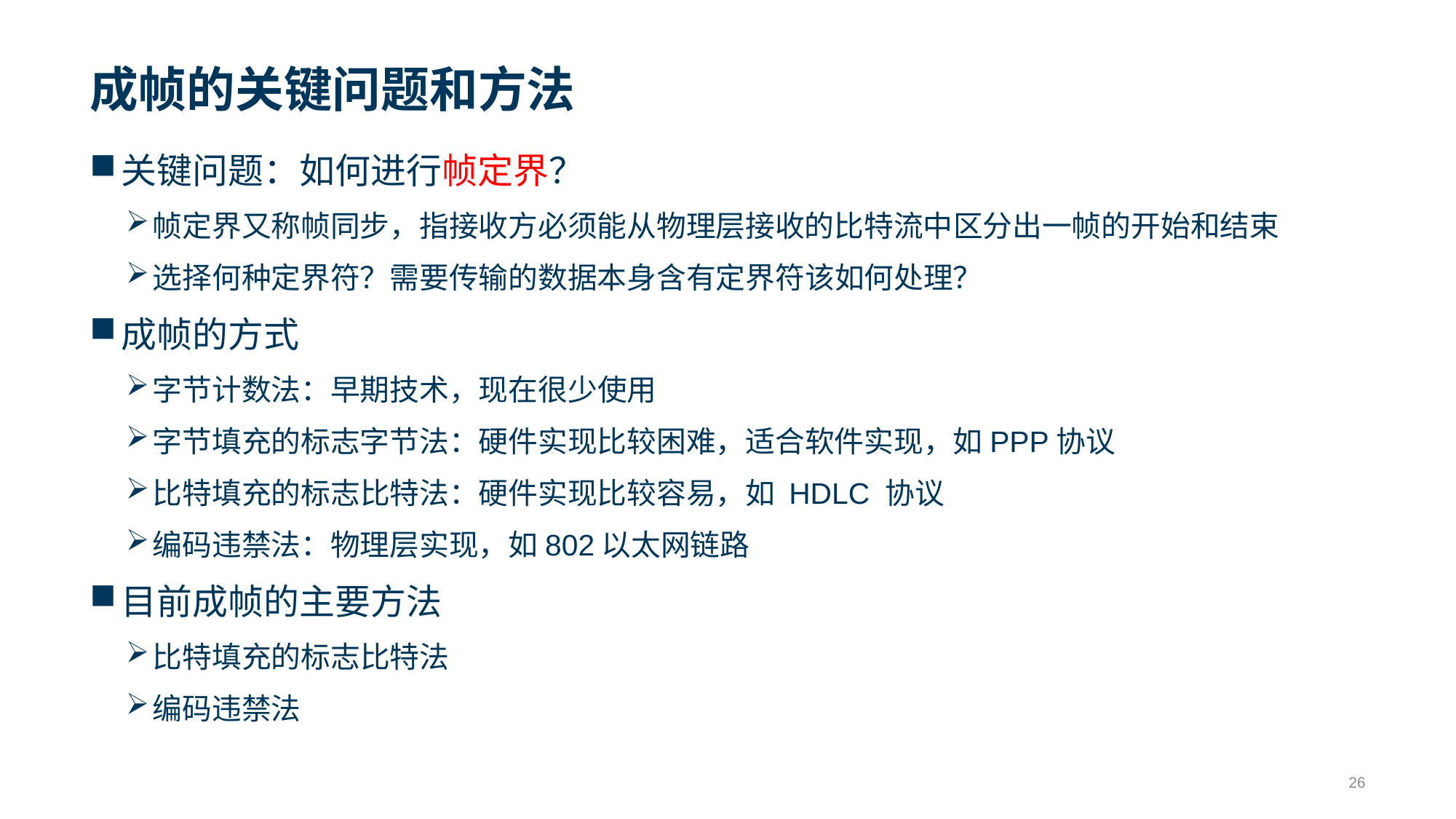

# 成帧的关键问题和方法
关键问题：如何进行帧定界？
帧定界又称帧同步，指接收方必须能从物理层接收的比特流中区分出一帧的开始和结束
选择何种定界符？需要传输的数据本身含有定界符该如何处理？
成帧的方式
字节计数法：早期技术，现在很少使用
字节填充的标志字节法：硬件实现比较困难，适合软件实现，如PPP协议
比特填充的标志比特法：硬件实现比较容易，如 HDLC 协议
编码违禁法：物理层实现，如802以太网链路
目前成帧的主要方法
比特填充的标志比特法
编码违禁法

26